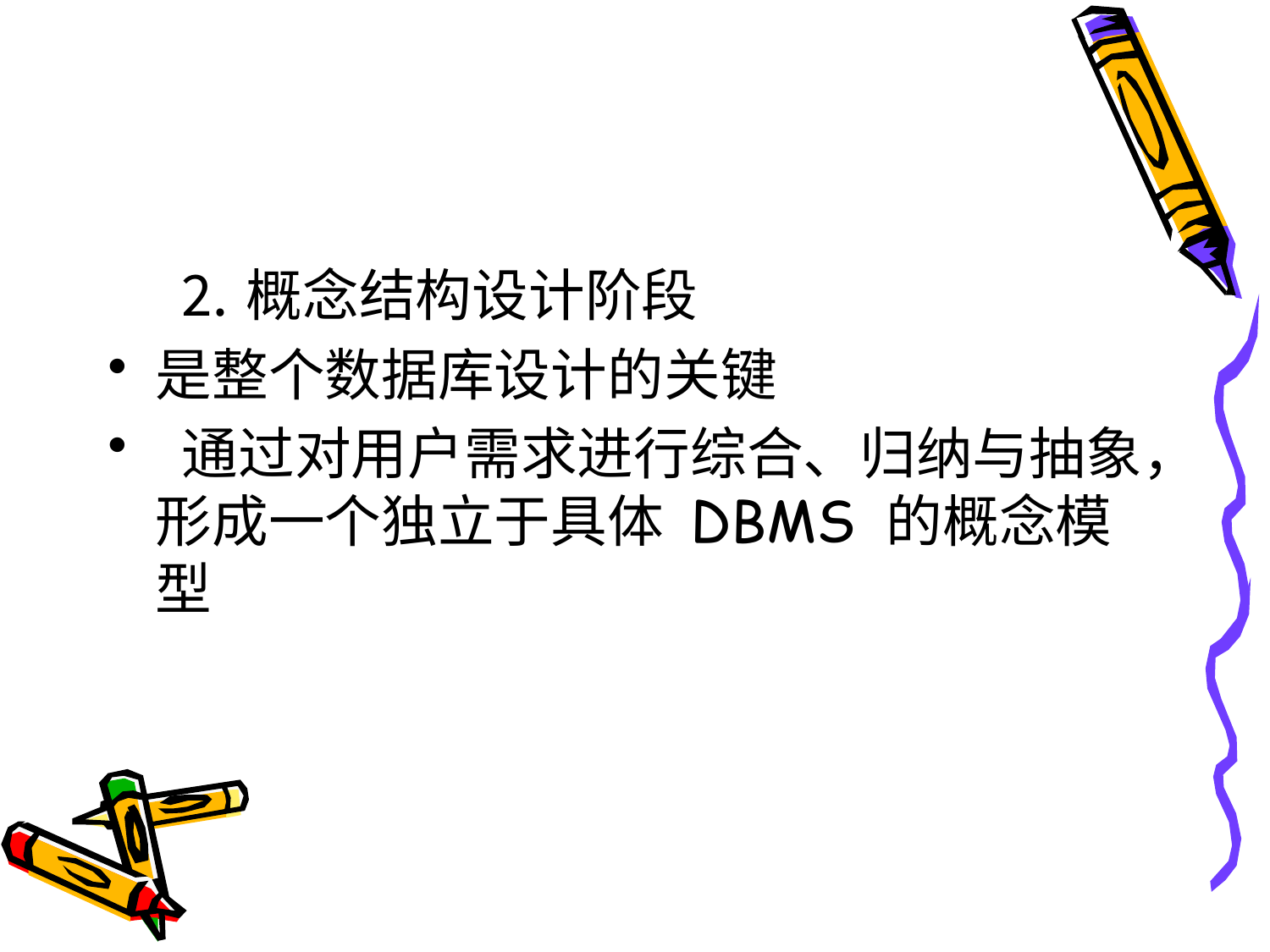

#
　 ⒉ 概念结构设计阶段
是整个数据库设计的关键
 通过对用户需求进行综合、归纳与抽象，形成一个独立于具体 DBMS 的概念模型